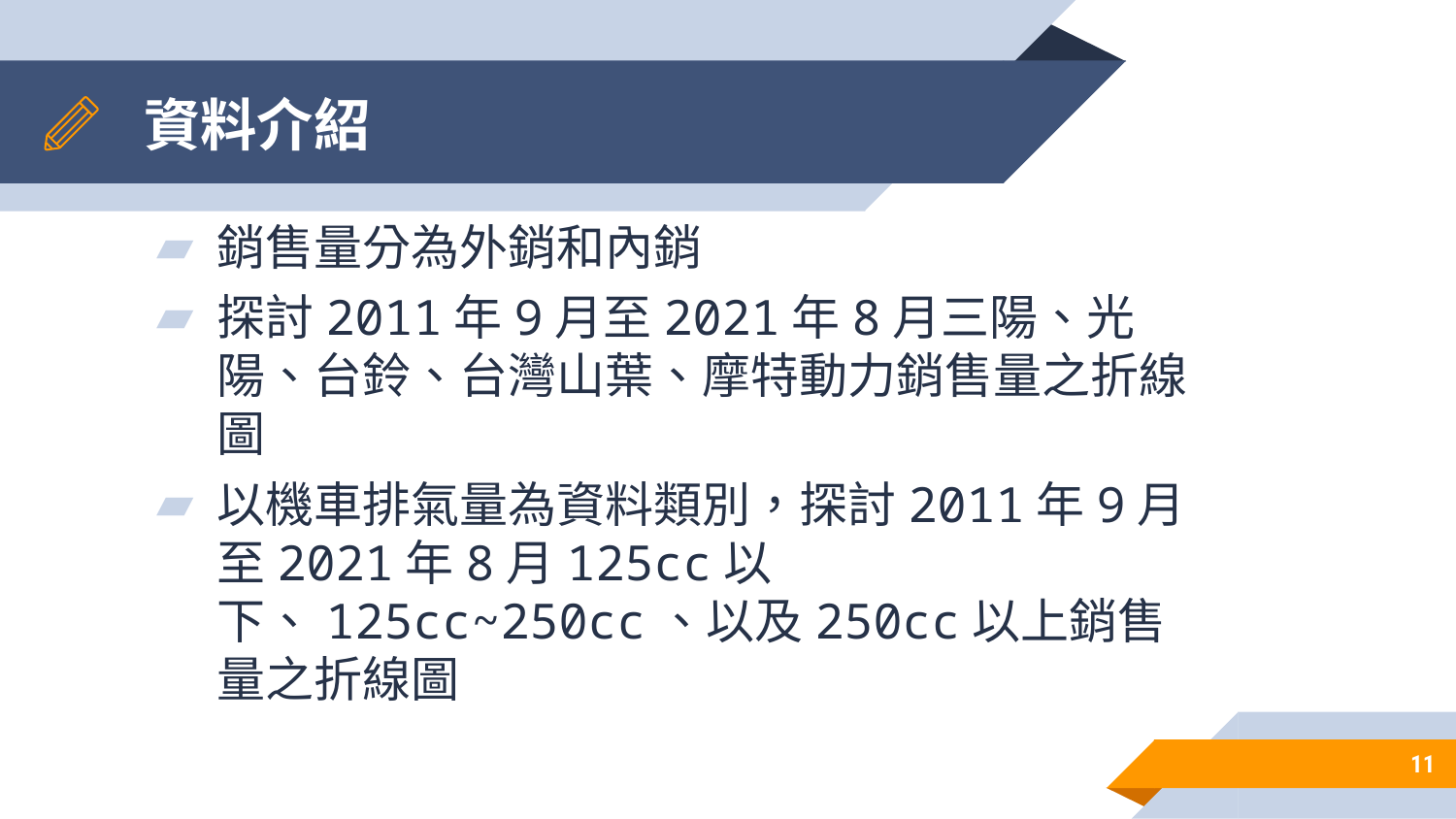

# 資料介紹

銷售量分為外銷和內銷
探討2011年9月至2021年8月三陽、光陽、台鈴、台灣山葉、摩特動力銷售量之折線圖
以機車排氣量為資料類別，探討2011年9月至2021年8月125cc以下、125cc~250cc、以及250cc以上銷售量之折線圖
11